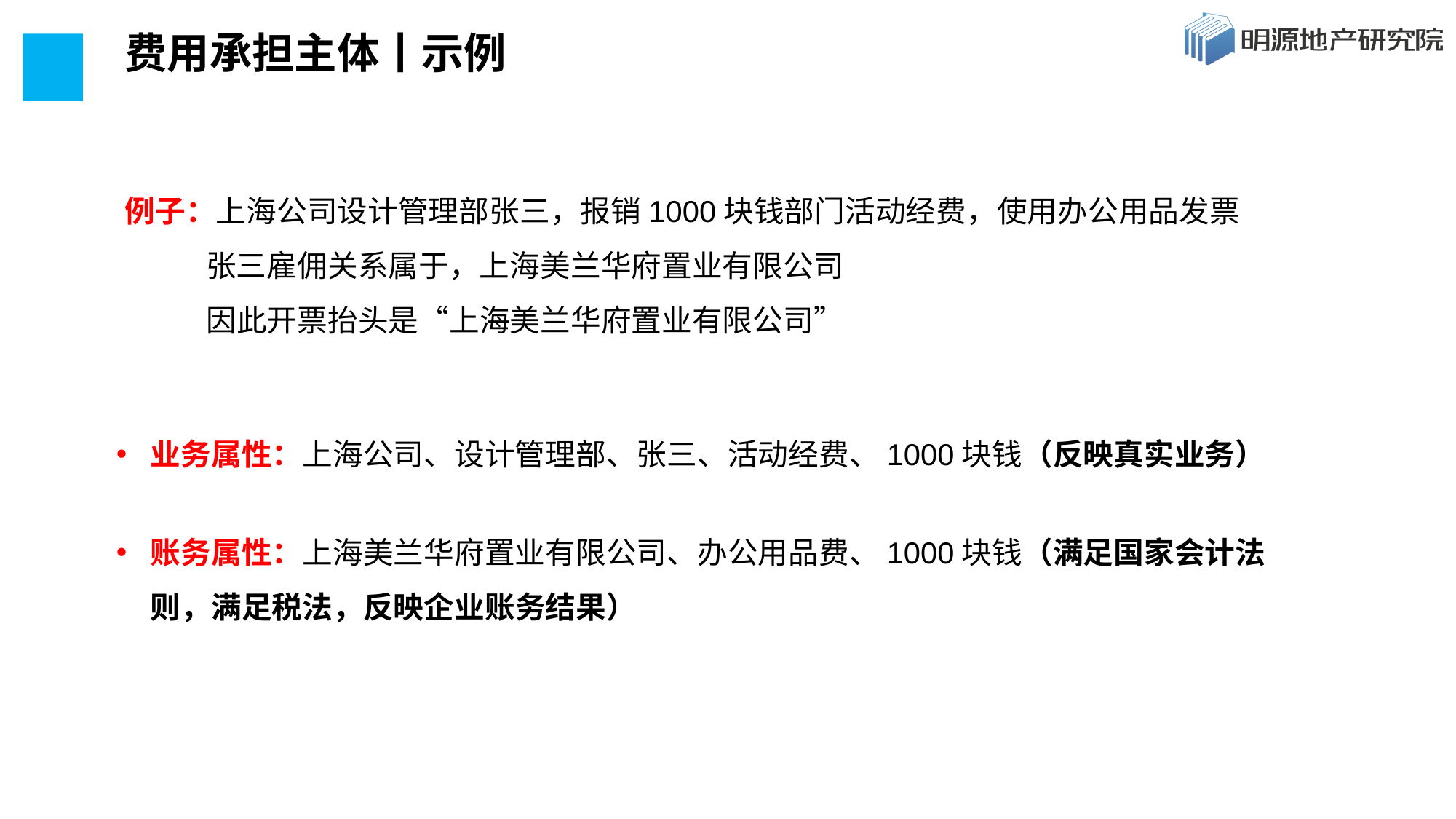

费用承担主体丨示例
例子：上海公司设计管理部张三，报销1000块钱部门活动经费，使用办公用品发票
           张三雇佣关系属于，上海美兰华府置业有限公司
           因此开票抬头是“上海美兰华府置业有限公司”

业务属性：上海公司、设计管理部、张三、活动经费、1000块钱（反映真实业务）
账务属性：上海美兰华府置业有限公司、办公用品费、1000块钱（满足国家会计法则，满足税法，反映企业账务结果）